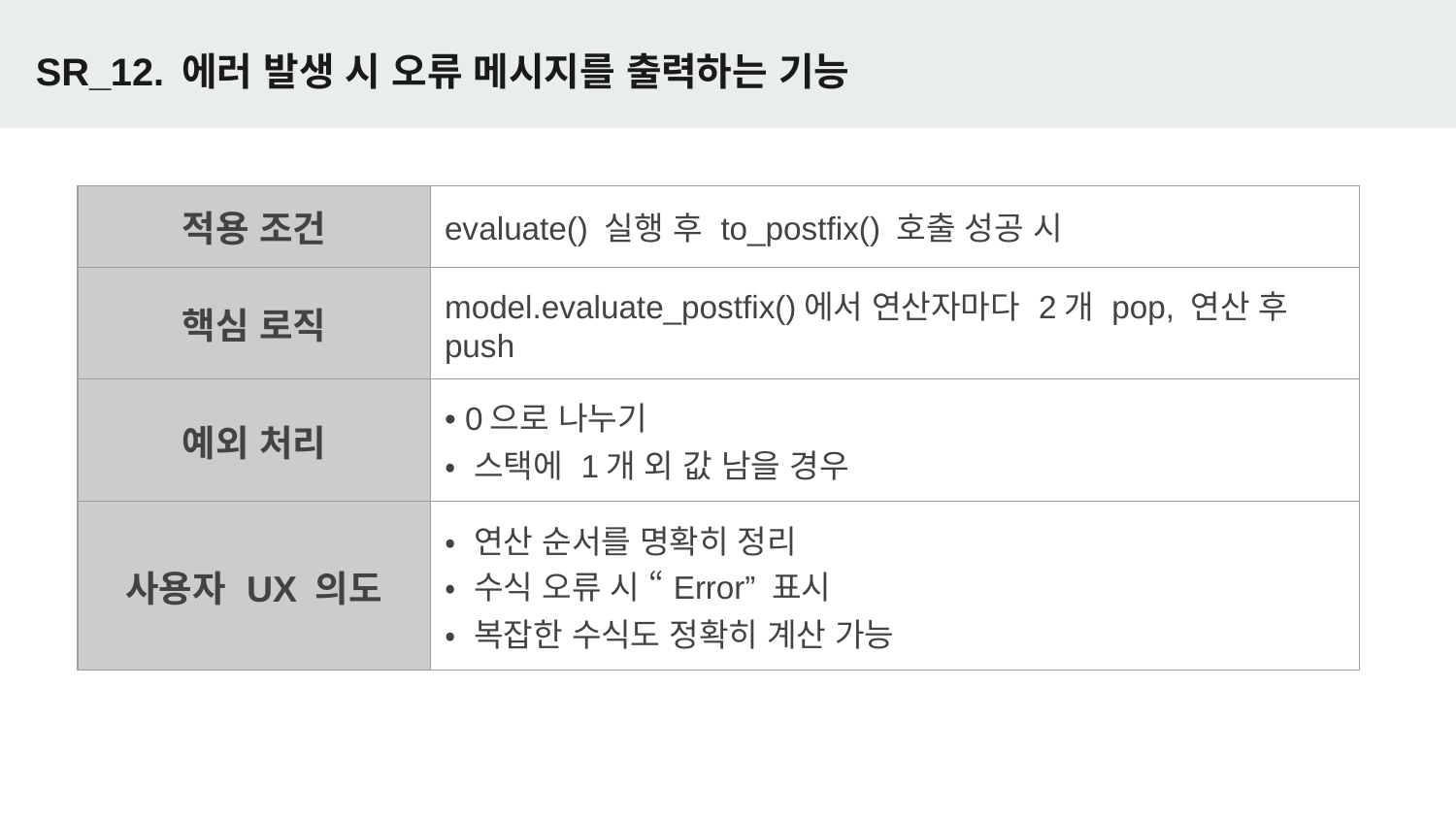

# SR_12. 에러 발생 시 오류 메시지를 출력하는 기능
| 적용 조건 | evaluate() 실행 후 to\_postfix() 호출 성공 시 |
| --- | --- |
| 핵심 로직 | model.evaluate\_postfix()에서 연산자마다 2개 pop, 연산 후 push |
| 예외 처리 | • 0으로 나누기 • 스택에 1개 외 값 남을 경우 |
| 사용자 UX 의도 | • 연산 순서를 명확히 정리 • 수식 오류 시 “Error” 표시 • 복잡한 수식도 정확히 계산 가능 |